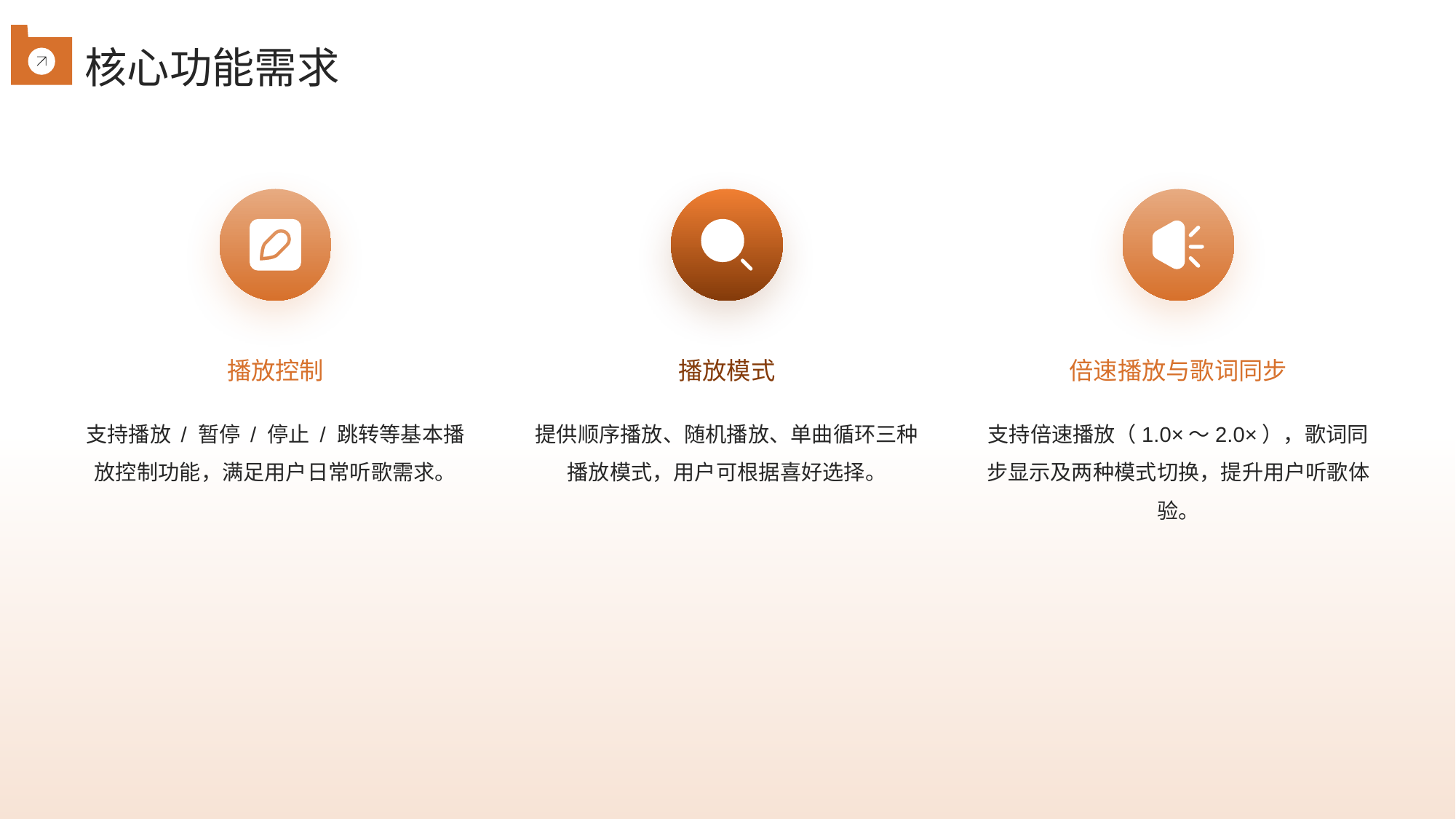

核心功能需求

播放控制
播放模式
倍速播放与歌词同步
支持播放 / 暂停 / 停止 / 跳转等基本播放控制功能，满足用户日常听歌需求。
提供顺序播放、随机播放、单曲循环三种播放模式，用户可根据喜好选择。
支持倍速播放（1.0×～2.0×），歌词同步显示及两种模式切换，提升用户听歌体验。